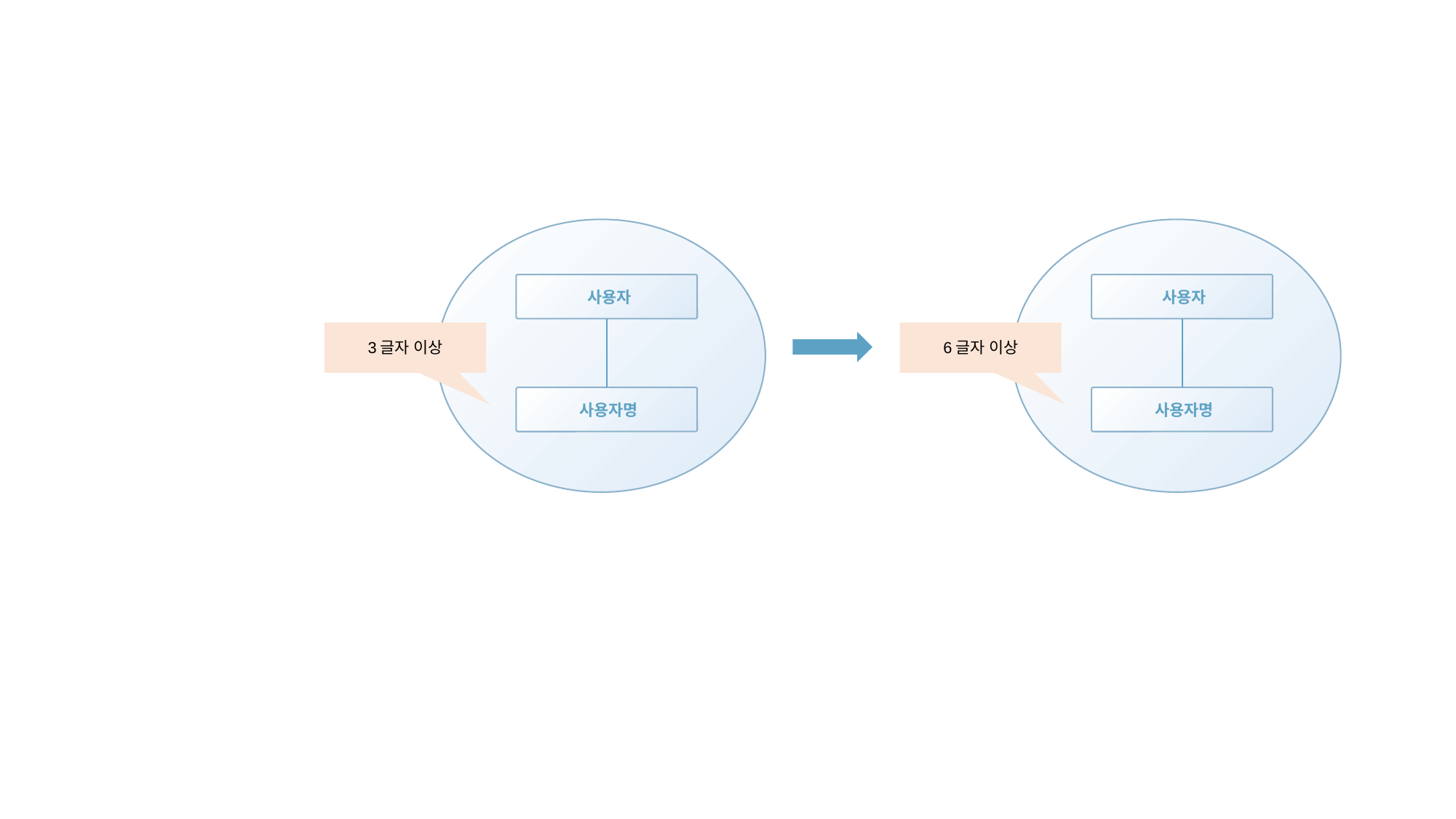

사용자

사용자

3글자 이상

6글자 이상

사용자명

사용자명